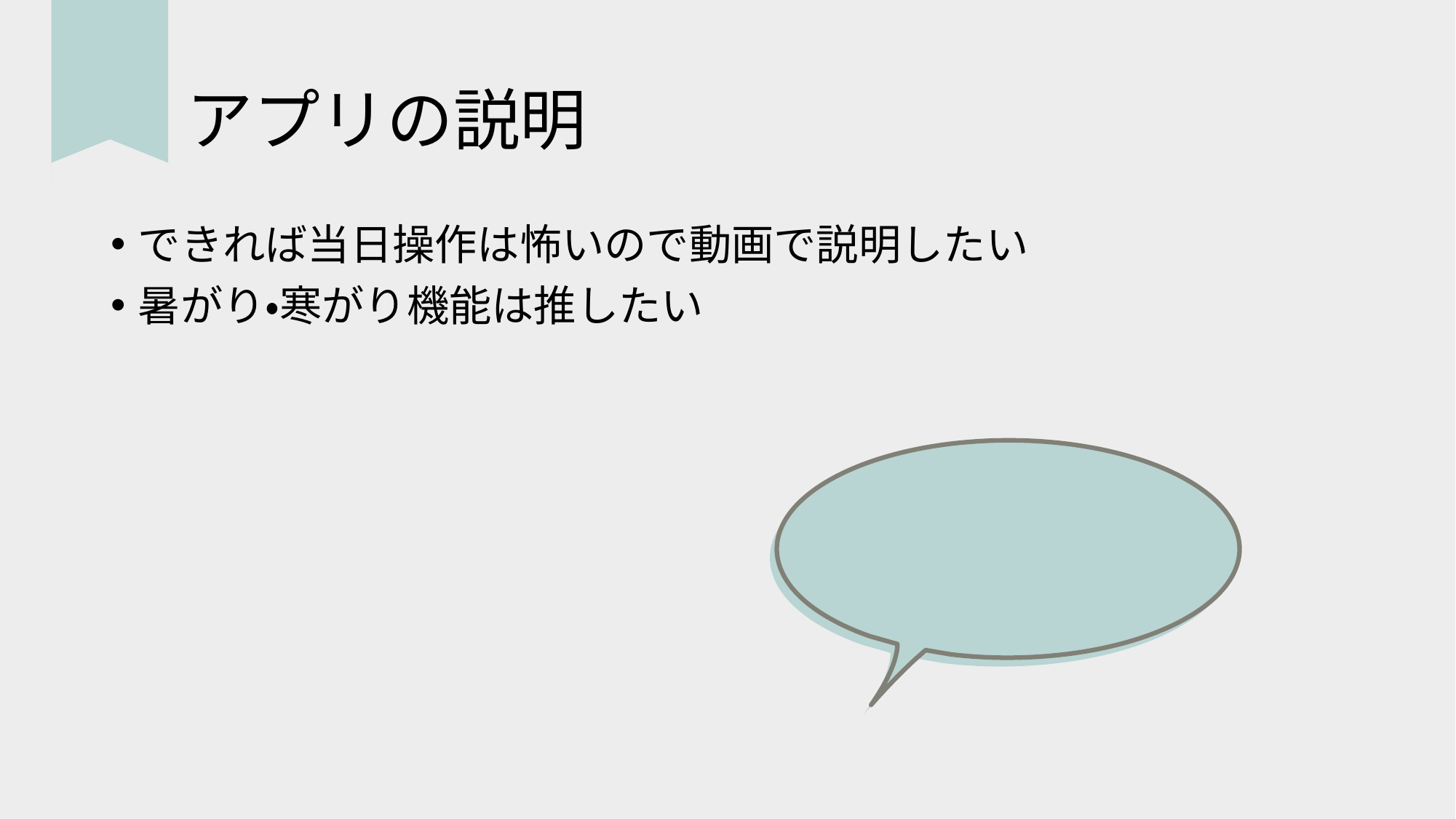

# アプリの説明
できれば当日操作は怖いので動画で説明したい
暑がり・寒がり機能は推したい